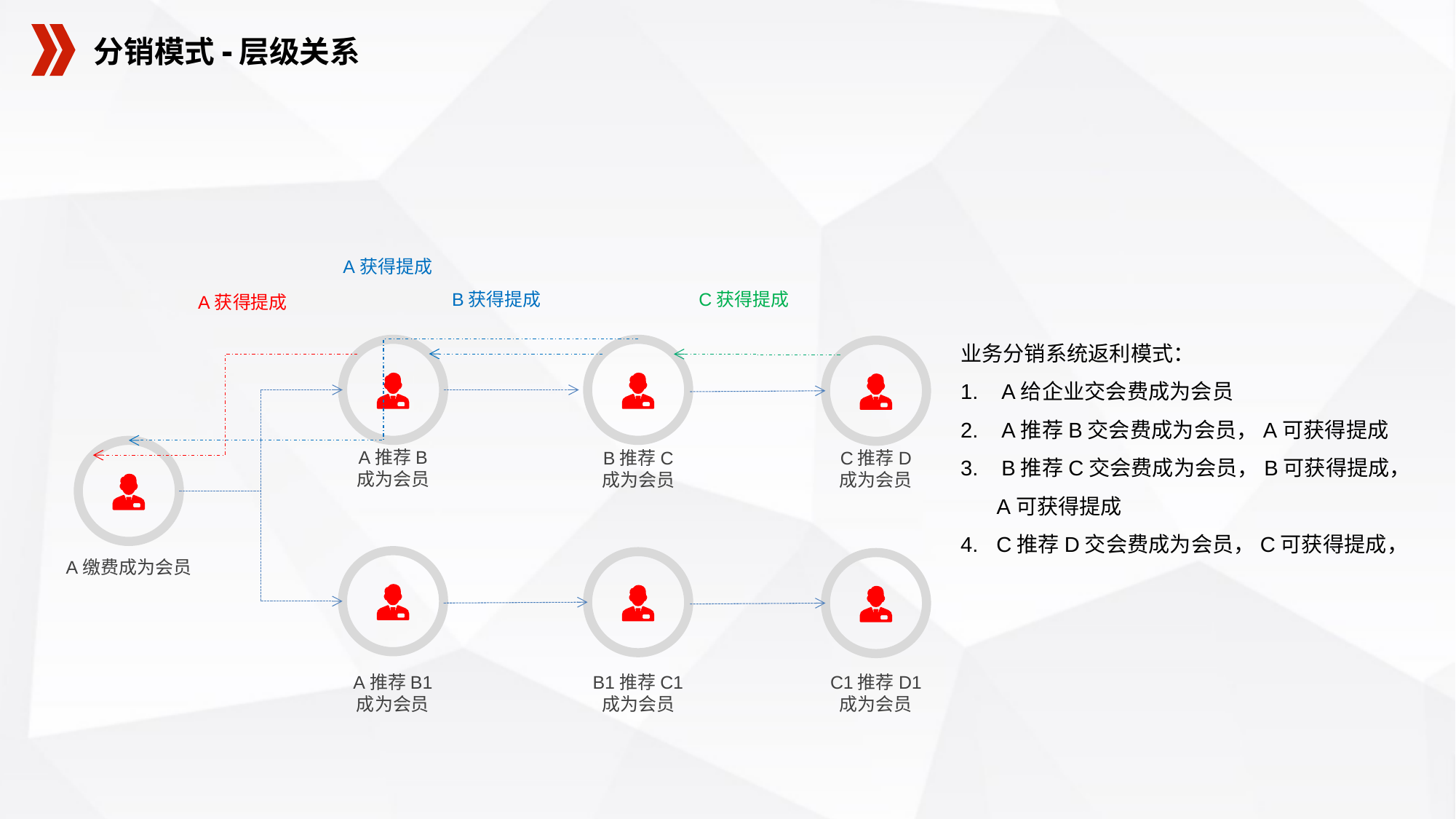

分销模式-层级关系
A获得提成
B获得提成
C获得提成
A获得提成

A推荐B
成为会员
B推荐C
成为会员
C推荐D
成为会员
A缴费成为会员

A推荐B1
成为会员
B1推荐C1
成为会员
C1推荐D1
成为会员
业务分销系统返利模式：
A给企业交会费成为会员
A推荐B交会费成为会员，A可获得提成
B推荐C交会费成为会员，B可获得提成，
      A可获得提成
4.   C推荐D交会费成为会员，C可获得提成，